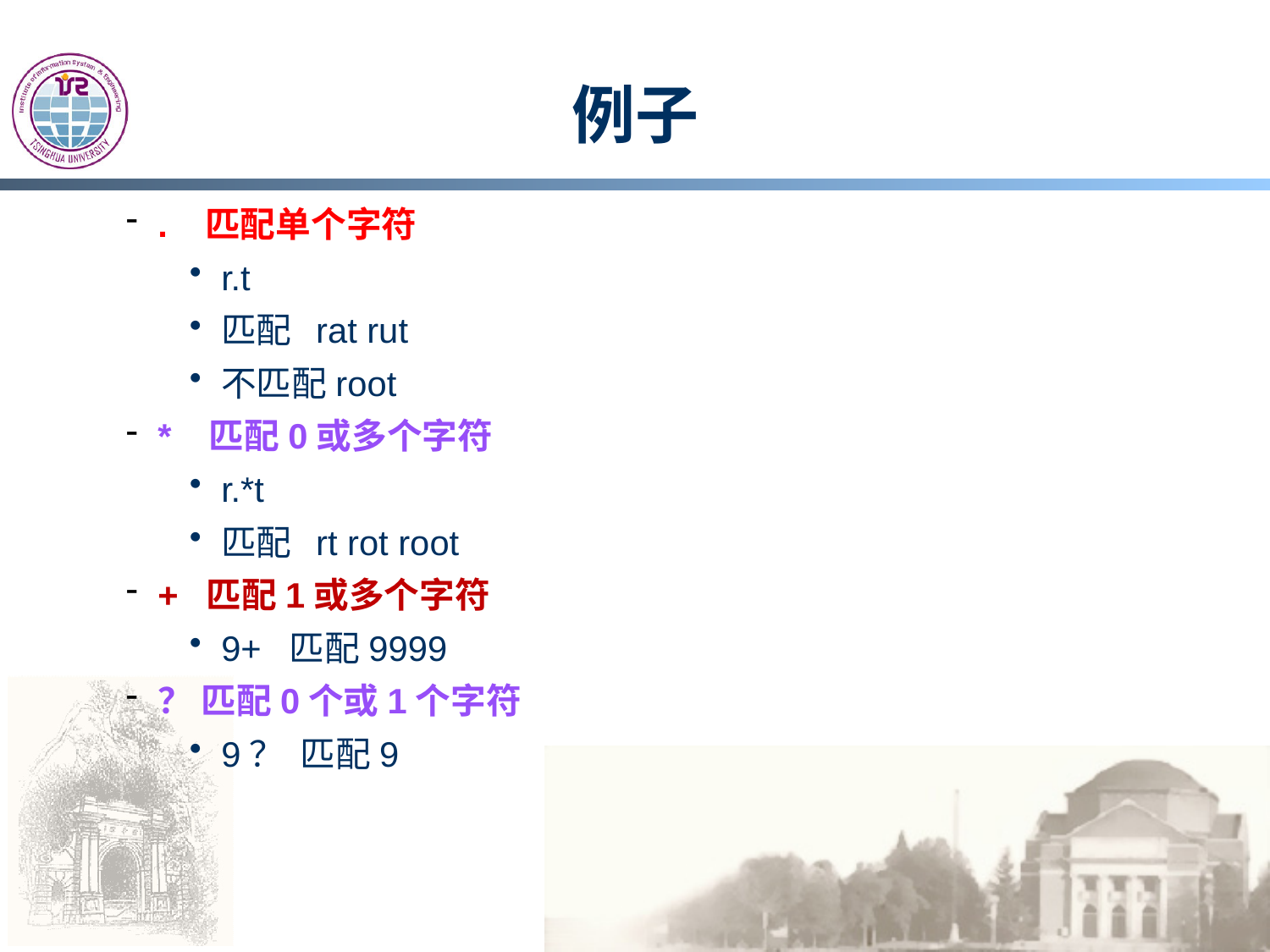

# 例子
.   匹配单个字符
r.t
匹配  rat rut
不匹配root
*   匹配0或多个字符
r.*t
匹配  rt rot root
+  匹配1或多个字符
9+  匹配9999
？ 匹配0个或1个字符
9？  匹配9